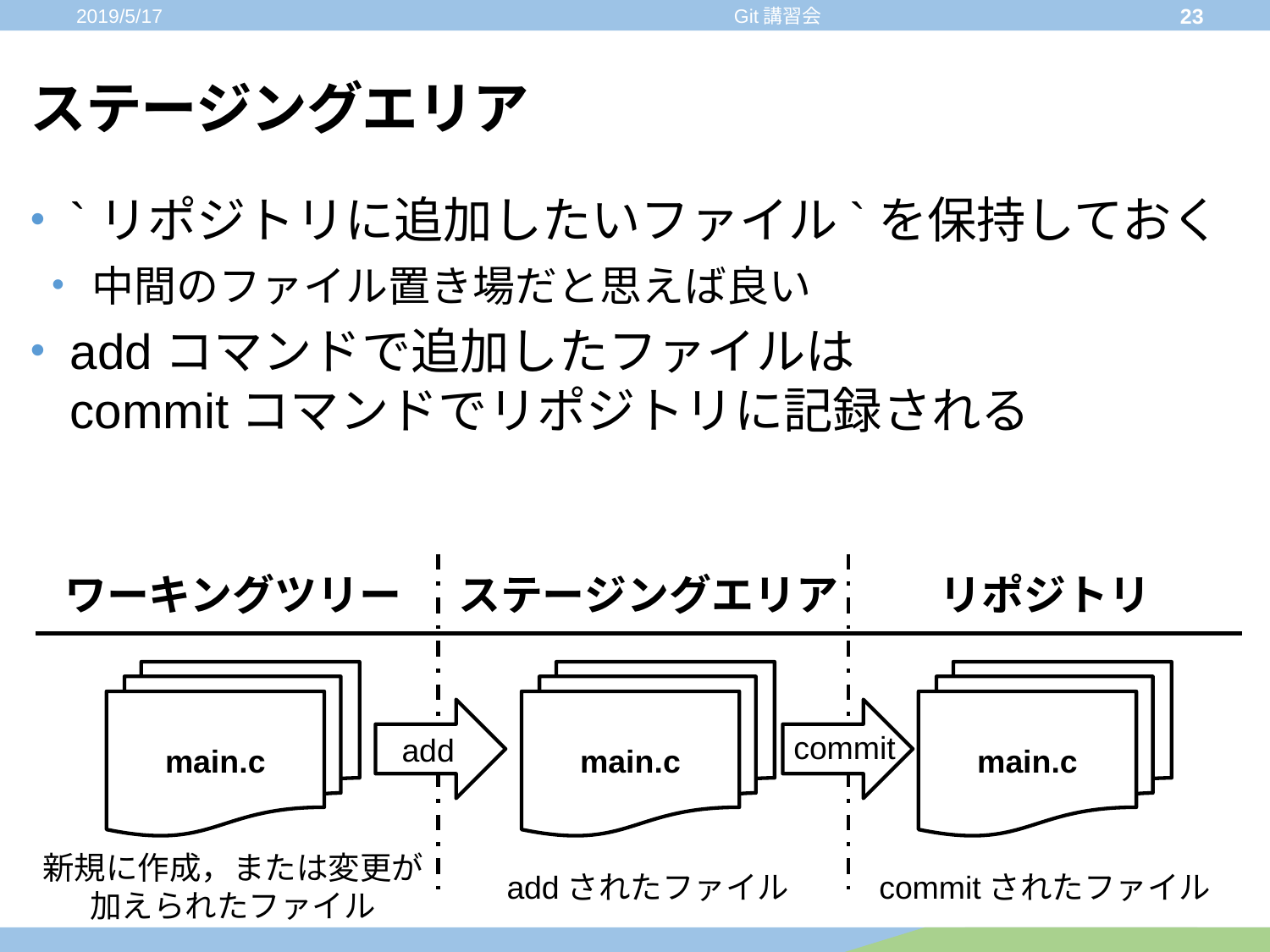

2019/5/17
23
Git講習会
# ステージングエリア
`リポジトリに追加したいファイル`を保持しておく
中間のファイル置き場だと思えば良い
addコマンドで追加したファイルは
commitコマンドでリポジトリに記録される
ワーキングツリー
ステージングエリア
リポジトリ
main.c
main.c
add
addされたファイル
main.c

commit
commitされたファイル
新規に作成，または変更が加えられたファイル